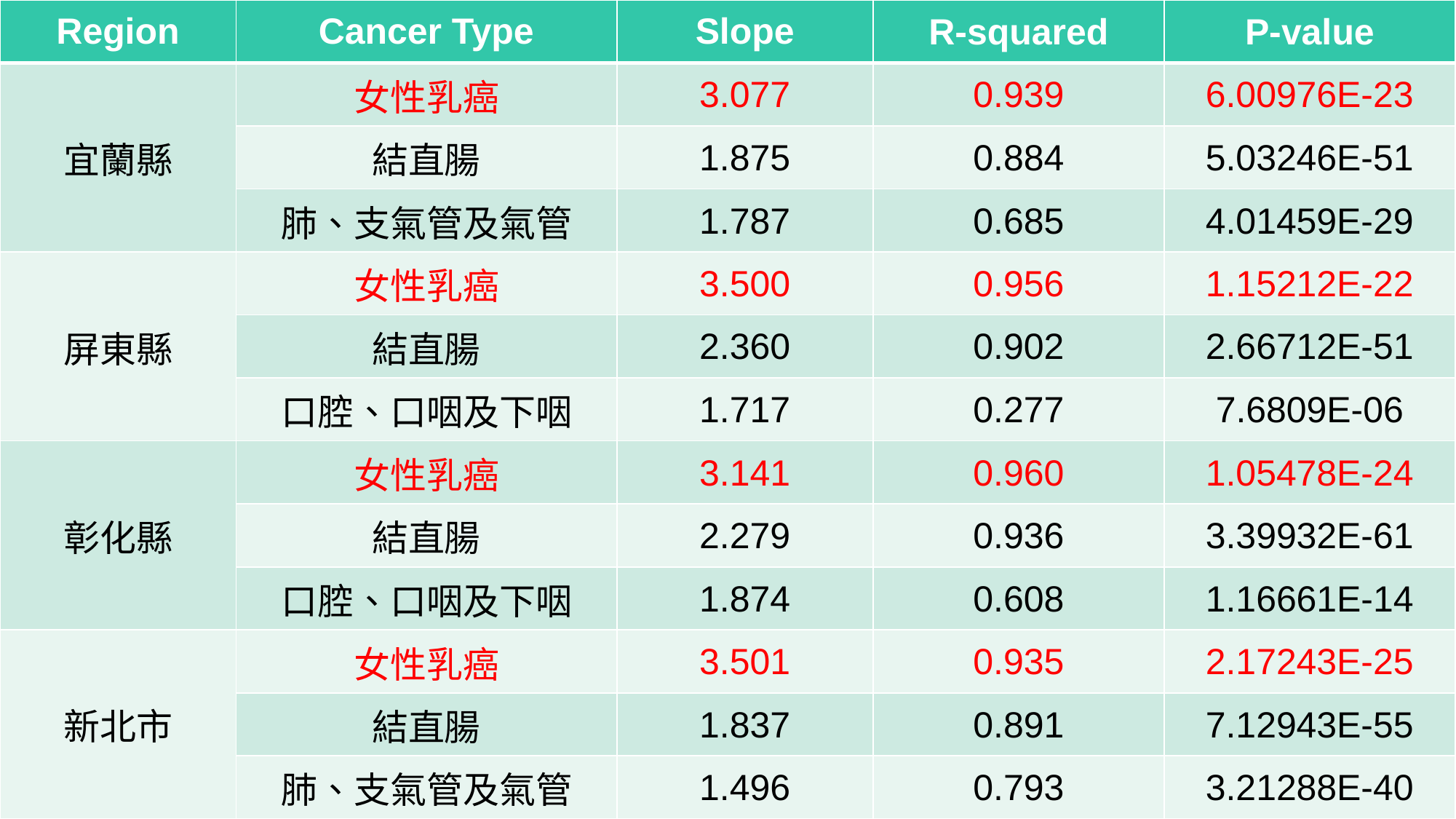

| Region | Cancer Type | Slope | R-squared | P-value |
| --- | --- | --- | --- | --- |
| 宜蘭縣 | 女性乳癌 | 3.077 | 0.939 | 6.00976E-23 |
|  | 結直腸 | 1.875 | 0.884 | 5.03246E-51 |
|  | 肺、支氣管及氣管 | 1.787 | 0.685 | 4.01459E-29 |
| 屏東縣 | 女性乳癌 | 3.500 | 0.956 | 1.15212E-22 |
|  | 結直腸 | 2.360 | 0.902 | 2.66712E-51 |
|  | 口腔、口咽及下咽 | 1.717 | 0.277 | 7.6809E-06 |
| 彰化縣 | 女性乳癌 | 3.141 | 0.960 | 1.05478E-24 |
|  | 結直腸 | 2.279 | 0.936 | 3.39932E-61 |
|  | 口腔、口咽及下咽 | 1.874 | 0.608 | 1.16661E-14 |
| 新北市 | 女性乳癌 | 3.501 | 0.935 | 2.17243E-25 |
|  | 結直腸 | 1.837 | 0.891 | 7.12943E-55 |
|  | 肺、支氣管及氣管 | 1.496 | 0.793 | 3.21288E-40 |